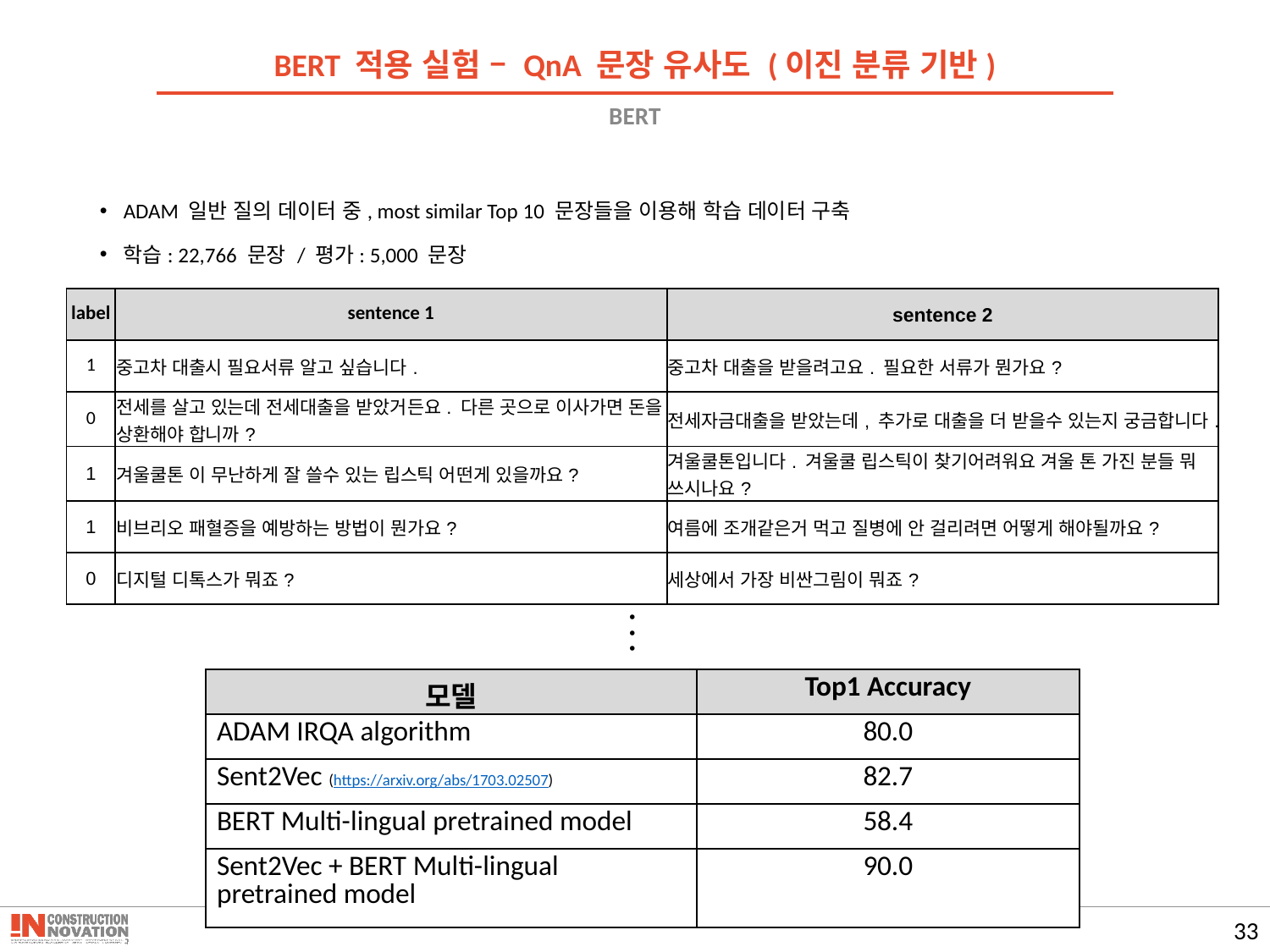

BERT 적용 실험 – QnA 문장 유사도 (이진 분류 기반)
# BERT

ADAM 일반 질의 데이터 중, most similar Top 10 문장들을 이용해 학습 데이터 구축
학습: 22,766 문장 / 평가: 5,000 문장

| label | sentence 1 | sentence 2 |
| --- | --- | --- |
| 1 | 중고차 대출시 필요서류 알고 싶습니다. | 중고차 대출을 받을려고요. 필요한 서류가 뭔가요? |
| 0 | 전세를 살고 있는데 전세대출을 받았거든요. 다른 곳으로 이사가면 돈을 상환해야 합니까? | 전세자금대출을 받았는데, 추가로 대출을 더 받을수 있는지 궁금합니다. |
| 1 | 겨울쿨톤 이 무난하게 잘 쓸수 있는 립스틱 어떤게 있을까요? | 겨울쿨톤입니다. 겨울쿨 립스틱이 찾기어려워요 겨울 톤 가진 분들 뭐 쓰시나요? |
| 1 | 비브리오 패혈증을 예방하는 방법이 뭔가요? | 여름에 조개같은거 먹고 질병에 안 걸리려면 어떻게 해야될까요? |
| 0 | 디지털 디톡스가 뭐죠? | 세상에서 가장 비싼그림이 뭐죠? |
. . .
| 모델 | Top1 Accuracy |
| --- | --- |
| ADAM IRQA algorithm | 80.0 |
| Sent2Vec (https://arxiv.org/abs/1703.02507) | 82.7 |
| BERT Multi-lingual pretrained model | 58.4 |
| Sent2Vec + BERT Multi-lingual pretrained model | 90.0 |